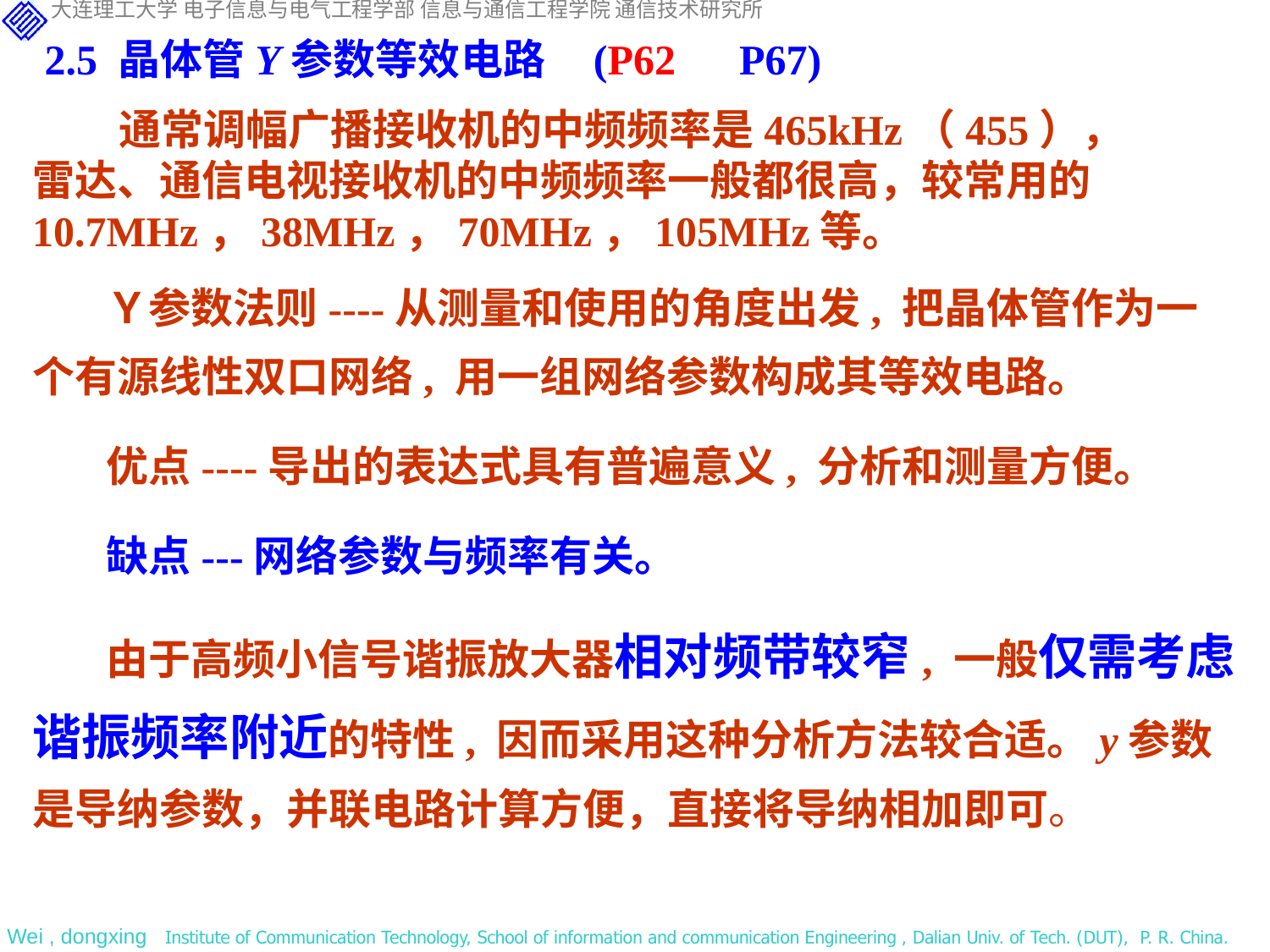

2.5 晶体管Y参数等效电路    (P62      P67)
通常调幅广播接收机的中频频率是465kHz（455），
雷达、通信电视接收机的中频频率一般都很高，较常用的10.7MHz，38MHz，70MHz，105MHz等。
Ｙ参数法则----从测量和使用的角度出发, 把晶体管作为一个有源线性双口网络, 用一组网络参数构成其等效电路。
优点----导出的表达式具有普遍意义, 分析和测量方便。
缺点---网络参数与频率有关。
由于高频小信号谐振放大器相对频带较窄, 一般仅需考虑谐振频率附近的特性, 因而采用这种分析方法较合适。y参数是导纳参数，并联电路计算方便，直接将导纳相加即可。